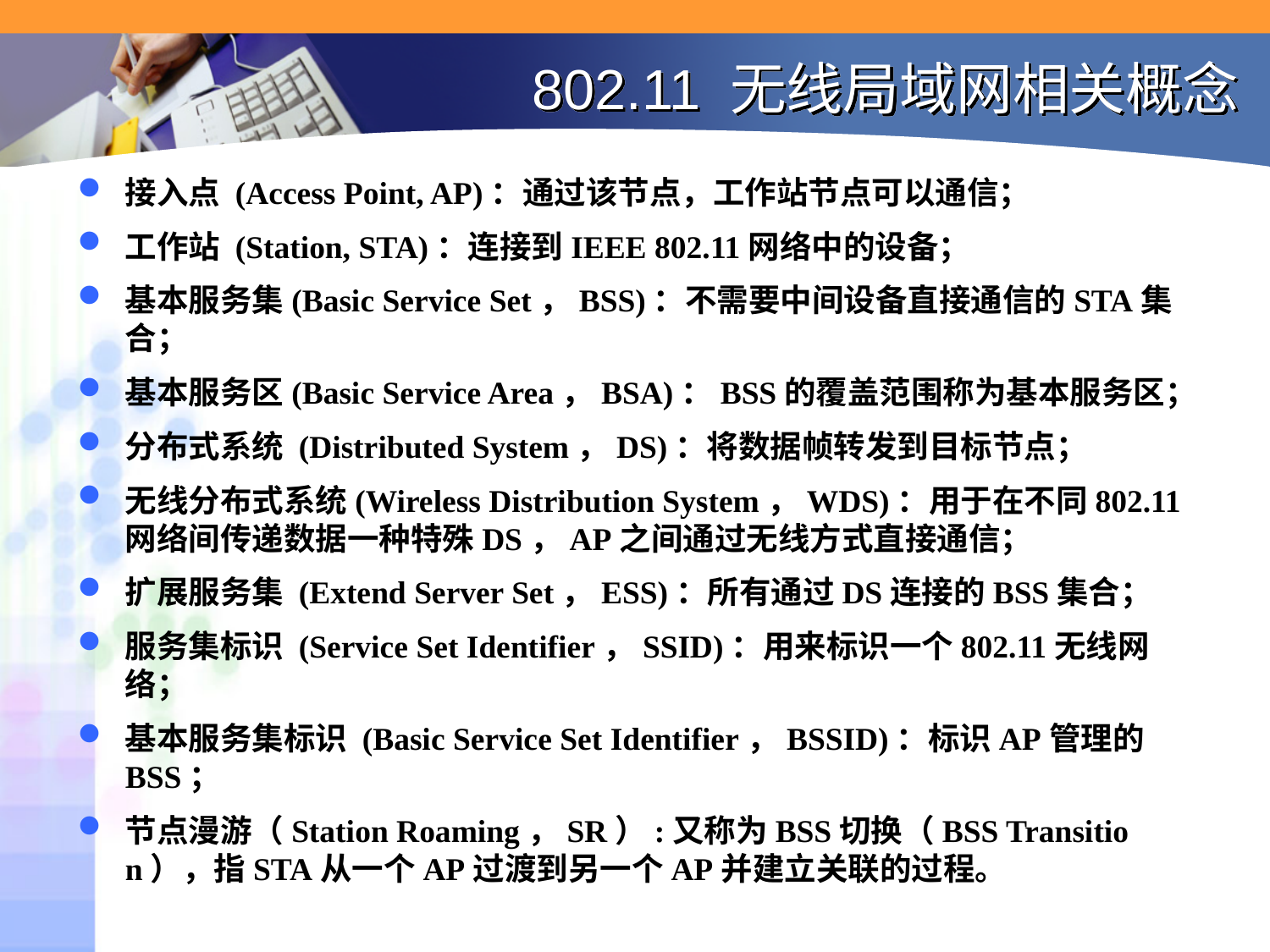

# 802.11 无线局域网相关概念
接入点 (Access Point, AP)：通过该节点，工作站节点可以通信；
工作站 (Station, STA)：连接到IEEE 802.11网络中的设备；
基本服务集(Basic Service Set，BSS)：不需要中间设备直接通信的STA集合；
基本服务区(Basic Service Area，BSA)：BSS的覆盖范围称为基本服务区；
分布式系统 (Distributed System，DS)：将数据帧转发到目标节点；
无线分布式系统(Wireless Distribution System，WDS)：用于在不同802.11网络间传递数据一种特殊DS，AP之间通过无线方式直接通信；
扩展服务集 (Extend Server Set，ESS)：所有通过DS连接的BSS集合；
服务集标识 (Service Set Identifier，SSID)：用来标识一个802.11无线网络；
基本服务集标识 (Basic Service Set Identifier，BSSID)：标识AP管理的BSS；
节点漫游（Station Roaming，SR）:又称为BSS切换（BSS Transition），指STA从一个AP过渡到另一个AP并建立关联的过程。